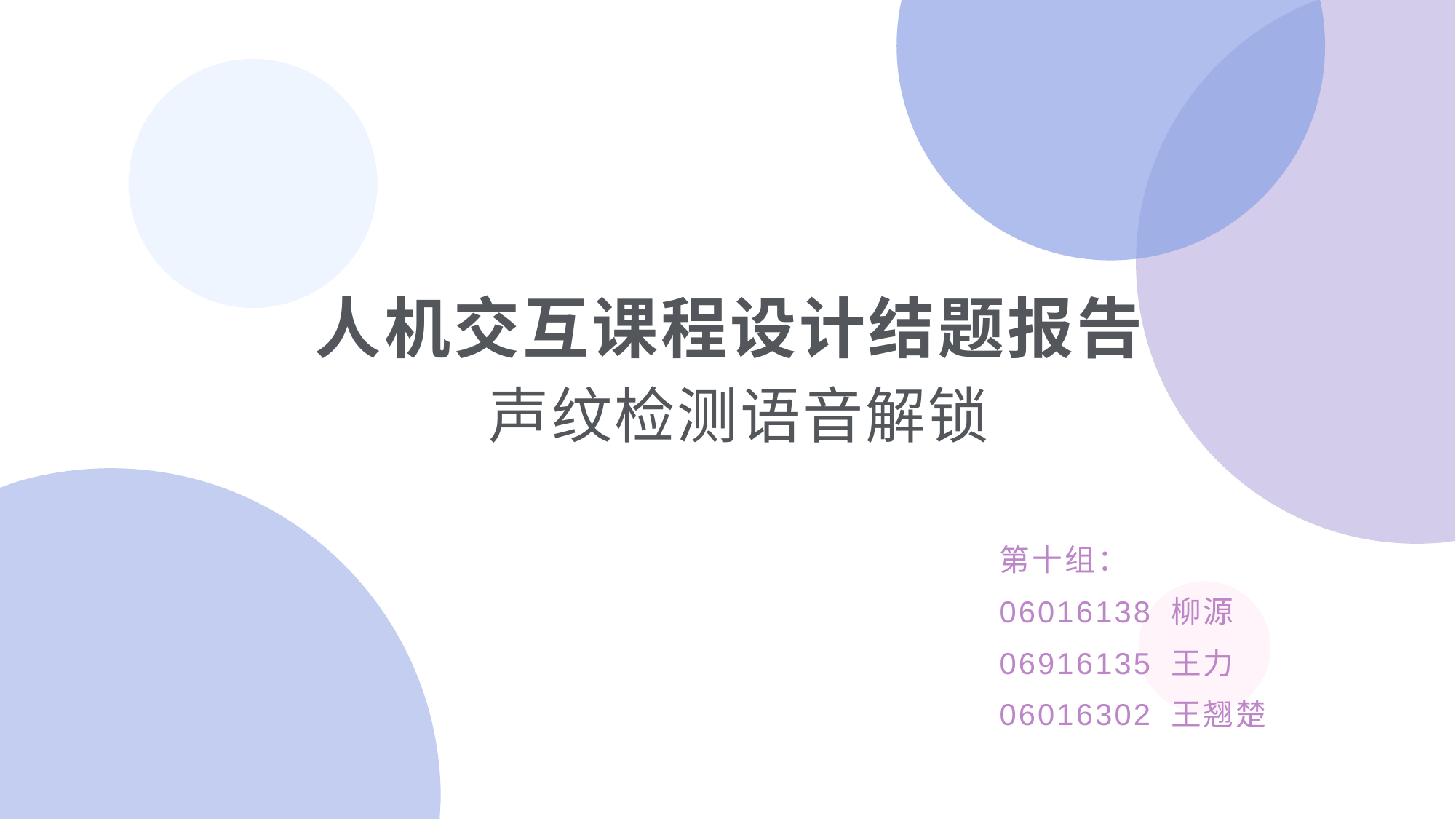

# 人机交互课程设计结题报告
声纹检测语音解锁
第十组：
06016138 柳源
06916135 王力
06016302 王翘楚